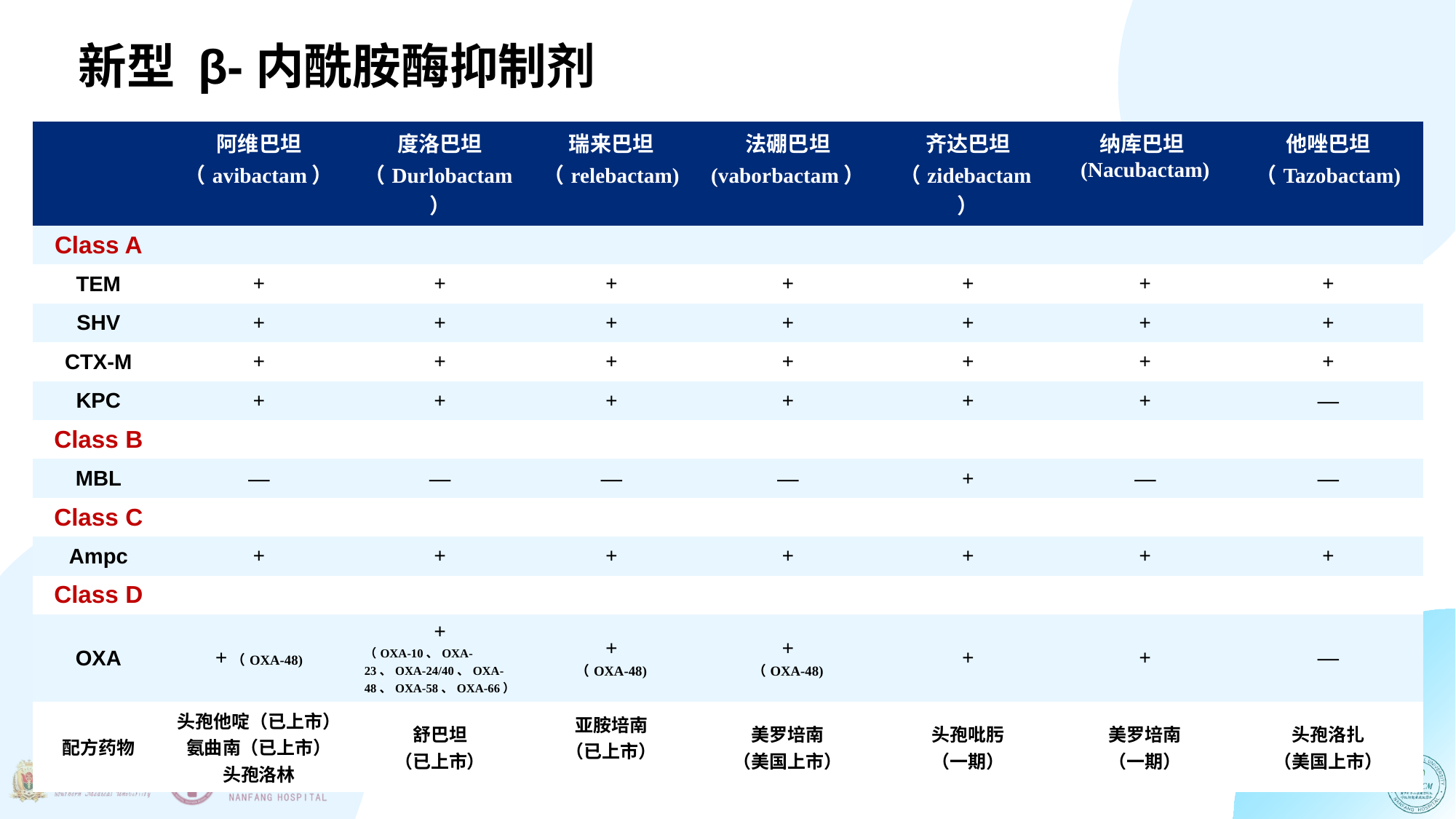

# 新型 β-内酰胺酶抑制剂
|  | 阿维巴坦 （avibactam） | 度洛巴坦（Durlobactam） | 瑞来巴坦（relebactam) | 法硼巴坦 (vaborbactam） | 齐达巴坦 （zidebactam） | 纳库巴坦(Nacubactam) | 他唑巴坦 （Tazobactam) |
| --- | --- | --- | --- | --- | --- | --- | --- |
| Class A |  |  |  |  |  |  |  |
| TEM | + | + | + | + | + | + | + |
| SHV | + | + | + | + | + | + | + |
| CTX-M | + | + | + | + | + | + | + |
| KPC | + | + | + | + | + | + | — |
| Class B |  |  |  |  |  |  |  |
| MBL | — | — | — | — | + | — | — |
| Class C |  |  |  |  |  |  |  |
| Ampc | + | + | + | + | + | + | + |
| Class D |  |  |  |  |  |  |  |
| OXA | +（OXA-48) | + （OXA-10、OXA-23、OXA-24/40、OXA-48、OXA-58、OXA-66） | + （OXA-48) | + （OXA-48) | + | + | — |
| 配方药物 | 头孢他啶（已上市） 氨曲南（已上市） 头孢洛林 | 舒巴坦 （已上市） | 亚胺培南 （已上市） | 美罗培南 （美国上市） | 头孢吡肟 （一期） | 美罗培南 （一期） | 头孢洛扎 （美国上市） |